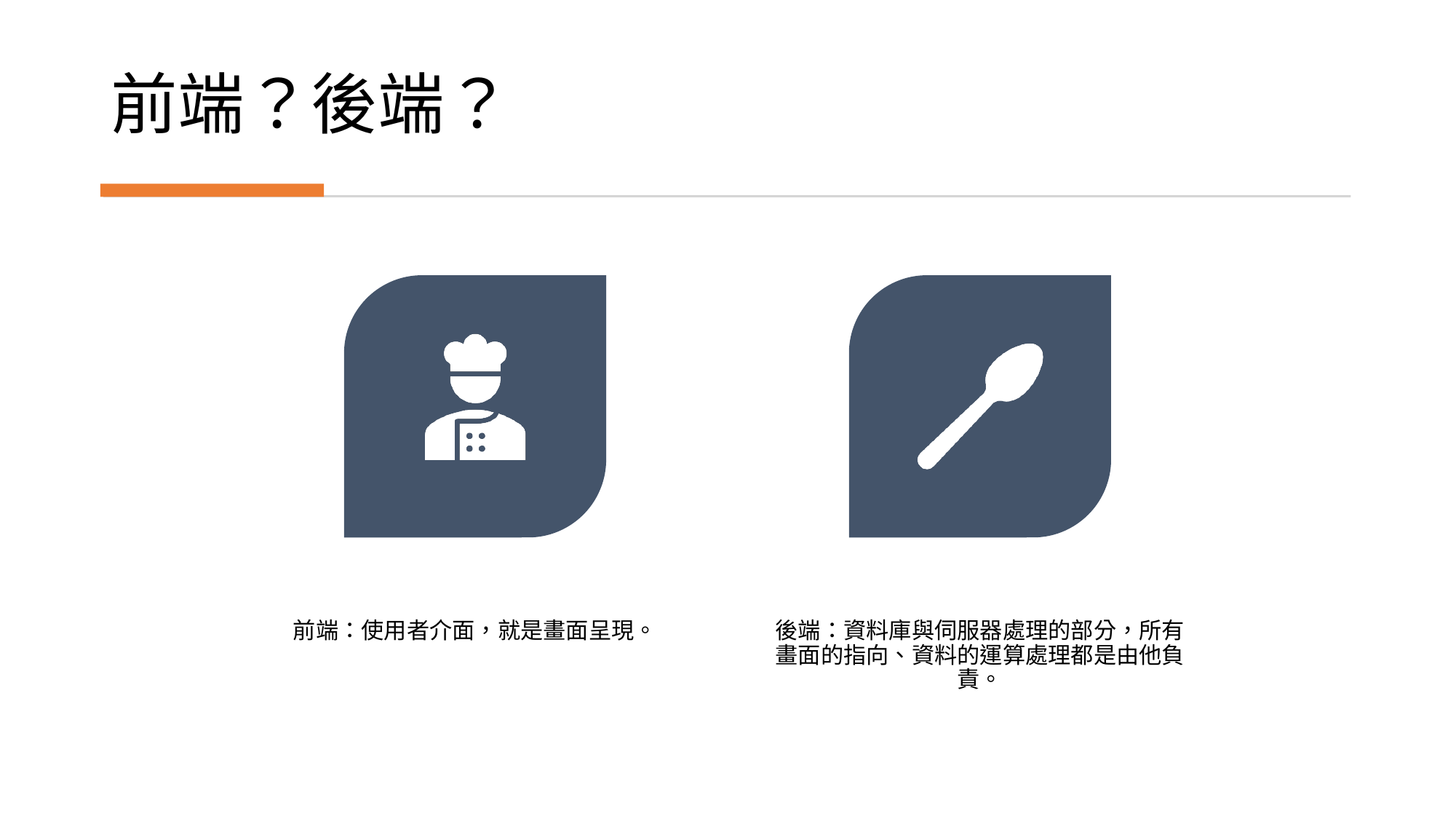

# 前端？後端？

前端：使用者介面，就是畫面呈現。
後端：資料庫與伺服器處理的部分，所有畫面的指向、資料的運算處理都是由他負責。